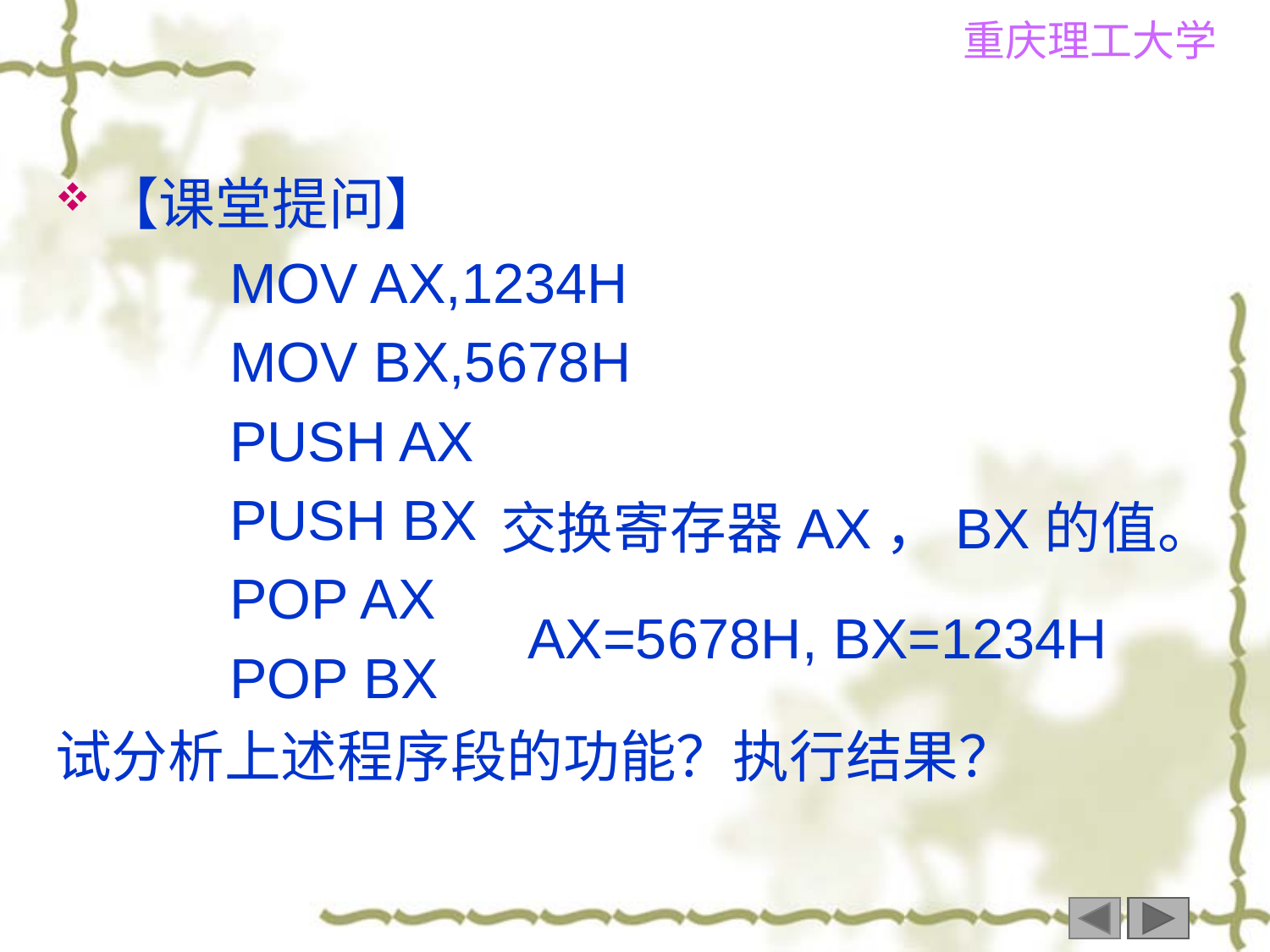

【课堂提问】
		MOV AX,1234H
		MOV BX,5678H
		PUSH AX
		PUSH BX
		POP AX
		POP BX
试分析上述程序段的功能？执行结果？
交换寄存器AX，BX的值。
AX=5678H, BX=1234H